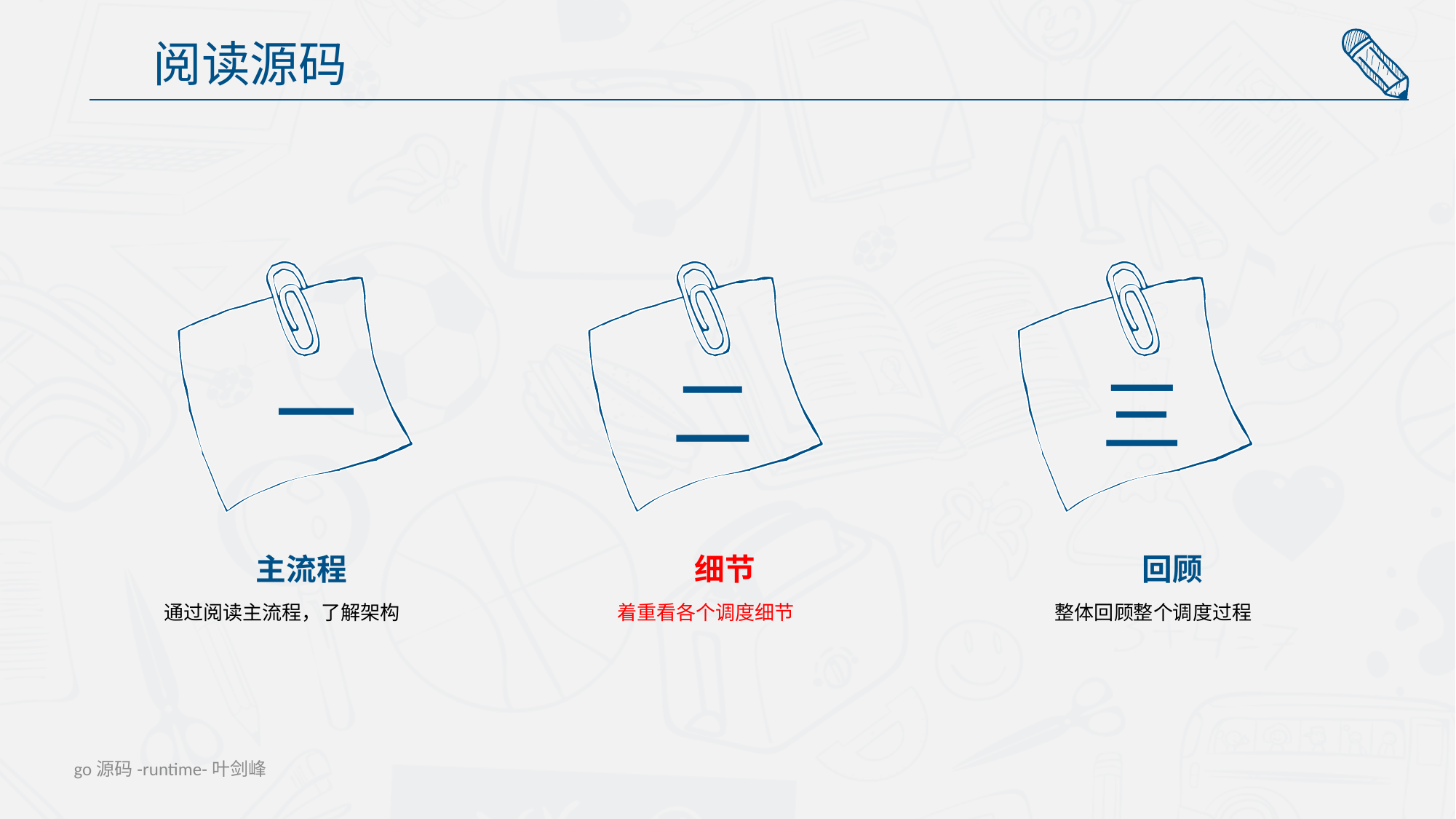

阅读源码

一

二

三
主流程
通过阅读主流程，了解架构
细节
着重看各个调度细节
回顾
整体回顾整个调度过程
go源码-runtime-叶剑峰